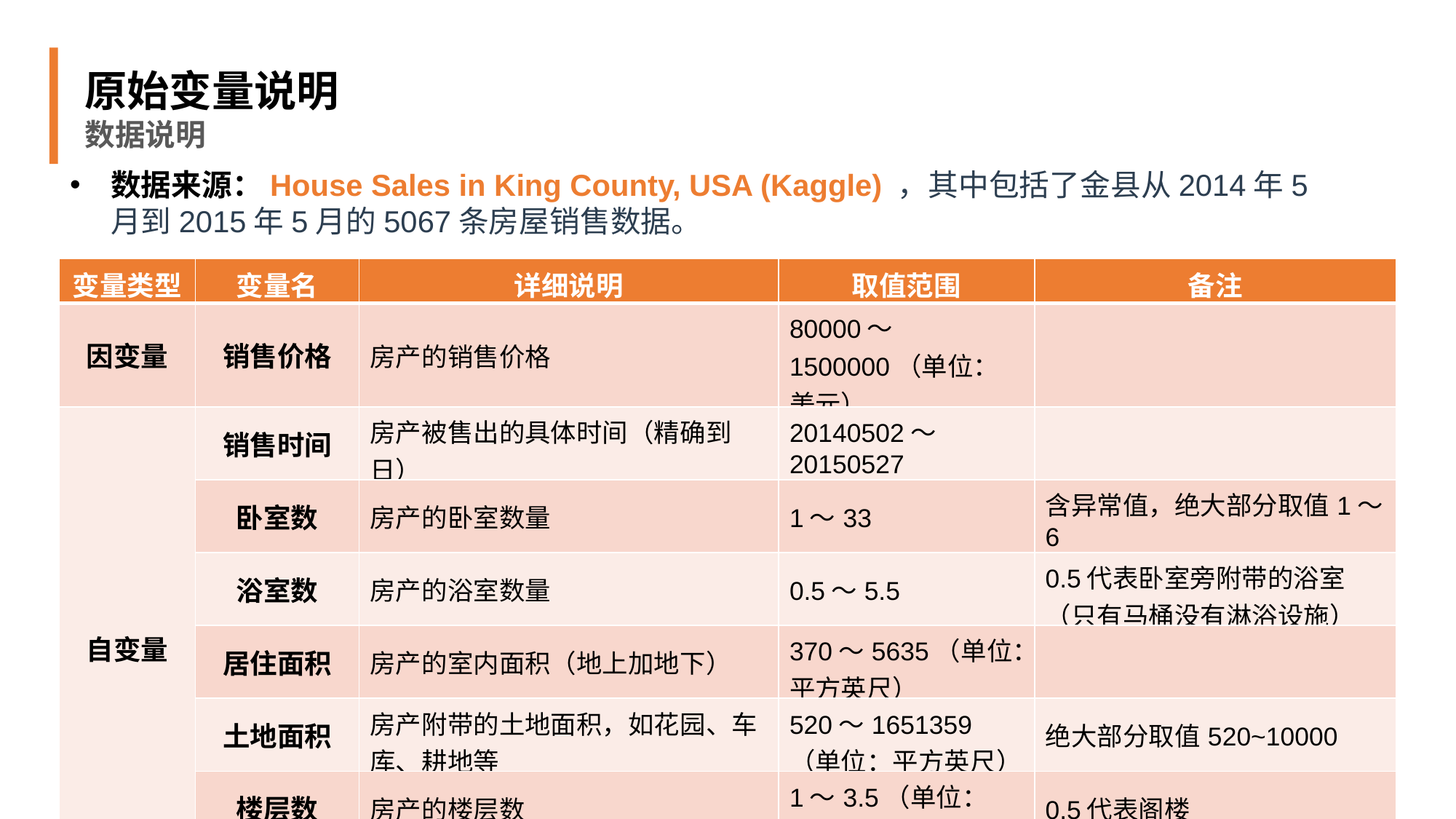

原始变量说明

数据说明
数据来源：House Sales in King County, USA (Kaggle) ，其中包括了金县从2014年5月到2015年5月的5067条房屋销售数据。
| 变量类型 | 变量名 | 详细说明 | 取值范围 | 备注 |
| --- | --- | --- | --- | --- |
| 因变量 | 销售价格 | 房产的销售价格 | 80000～1500000（单位：美元） |  |
| 自变量 | 销售时间 | 房产被售出的具体时间（精确到日） | 20140502～20150527 |  |
| 自变量 | 卧室数 | 房产的卧室数量 | 1～33 | 含异常值，绝大部分取值1～6 |
|  | 浴室数 | 房产的浴室数量 | 0.5～5.5 | 0.5代表卧室旁附带的浴室（只有马桶没有淋浴设施） |
|  | 居住面积 | 房产的室内面积（地上加地下） | 370～5635（单位：平方英尺） |  |
|  | 土地面积 | 房产附带的土地面积，如花园、车库、耕地等 | 520～1651359（单位：平方英尺） | 绝大部分取值520~10000 |
|  | 楼层数 | 房产的楼层数 | 1～3.5（单位：层） | 0.5代表阁楼 |
|  | 是否海景房 | 房产是否是海景房 | 是/否 | 定性变量 |